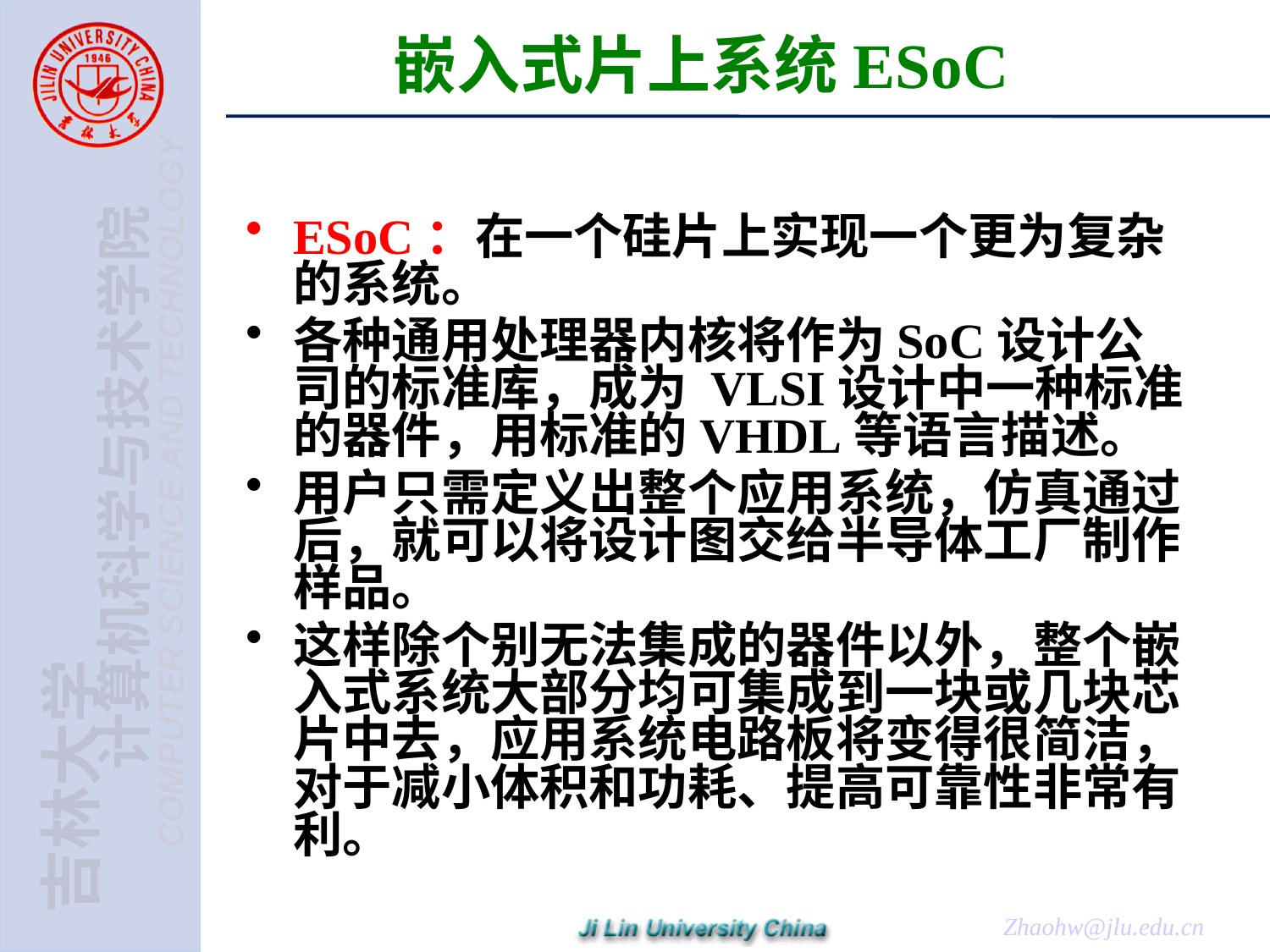

# 嵌入式片上系统ESoC
ESoC：在一个硅片上实现一个更为复杂的系统。
各种通用处理器内核将作为SoC设计公司的标准库，成为 VLSI设计中一种标准的器件，用标准的VHDL等语言描述。
用户只需定义出整个应用系统，仿真通过后，就可以将设计图交给半导体工厂制作样品。
这样除个别无法集成的器件以外，整个嵌入式系统大部分均可集成到一块或几块芯片中去，应用系统电路板将变得很简洁，对于减小体积和功耗、提高可靠性非常有利。